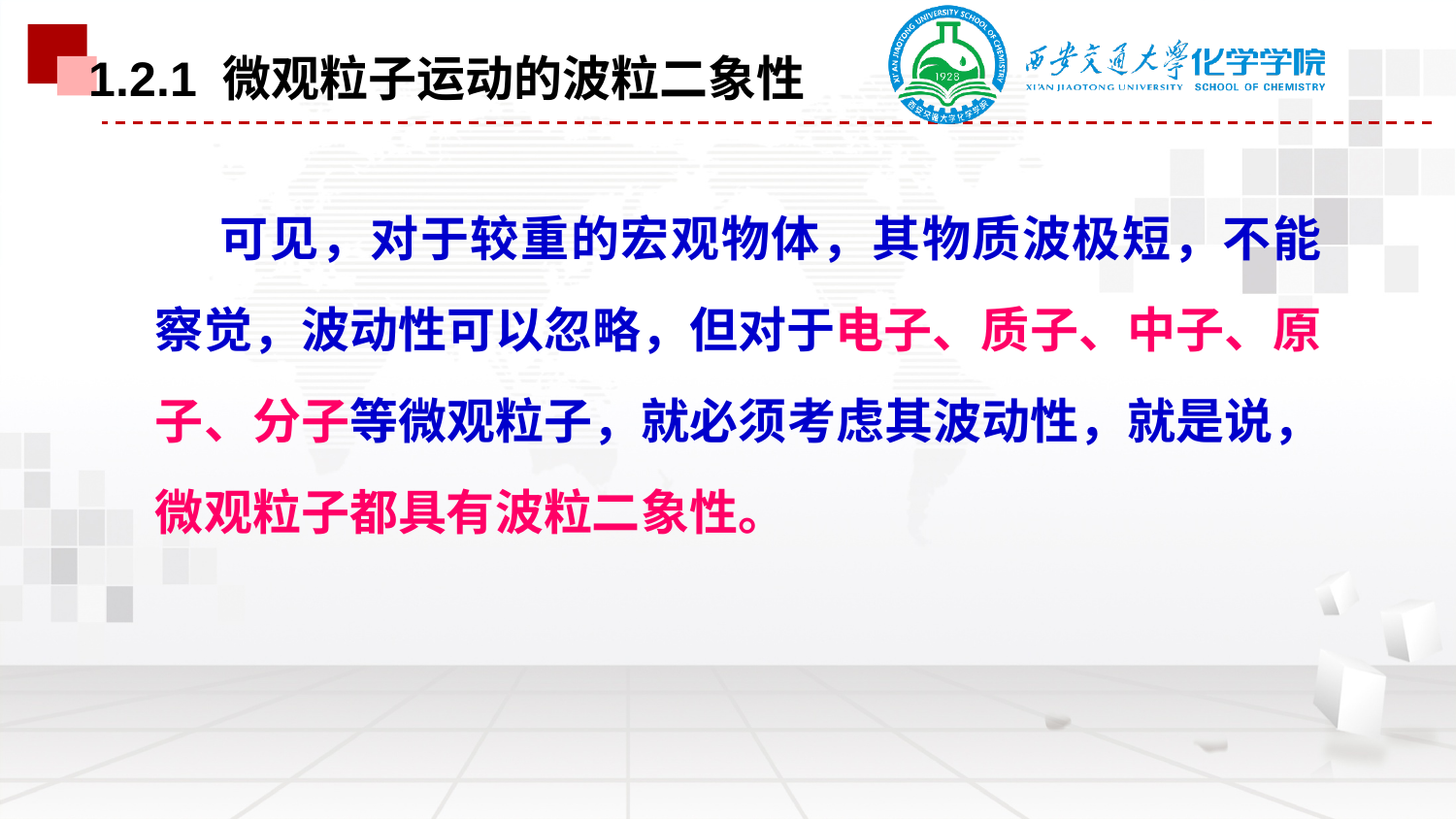

1.2.1 微观粒子运动的波粒二象性
  可见，对于较重的宏观物体，其物质波极短，不能察觉，波动性可以忽略，但对于电子、质子、中子、原子、分子等微观粒子，就必须考虑其波动性，就是说，微观粒子都具有波粒二象性。